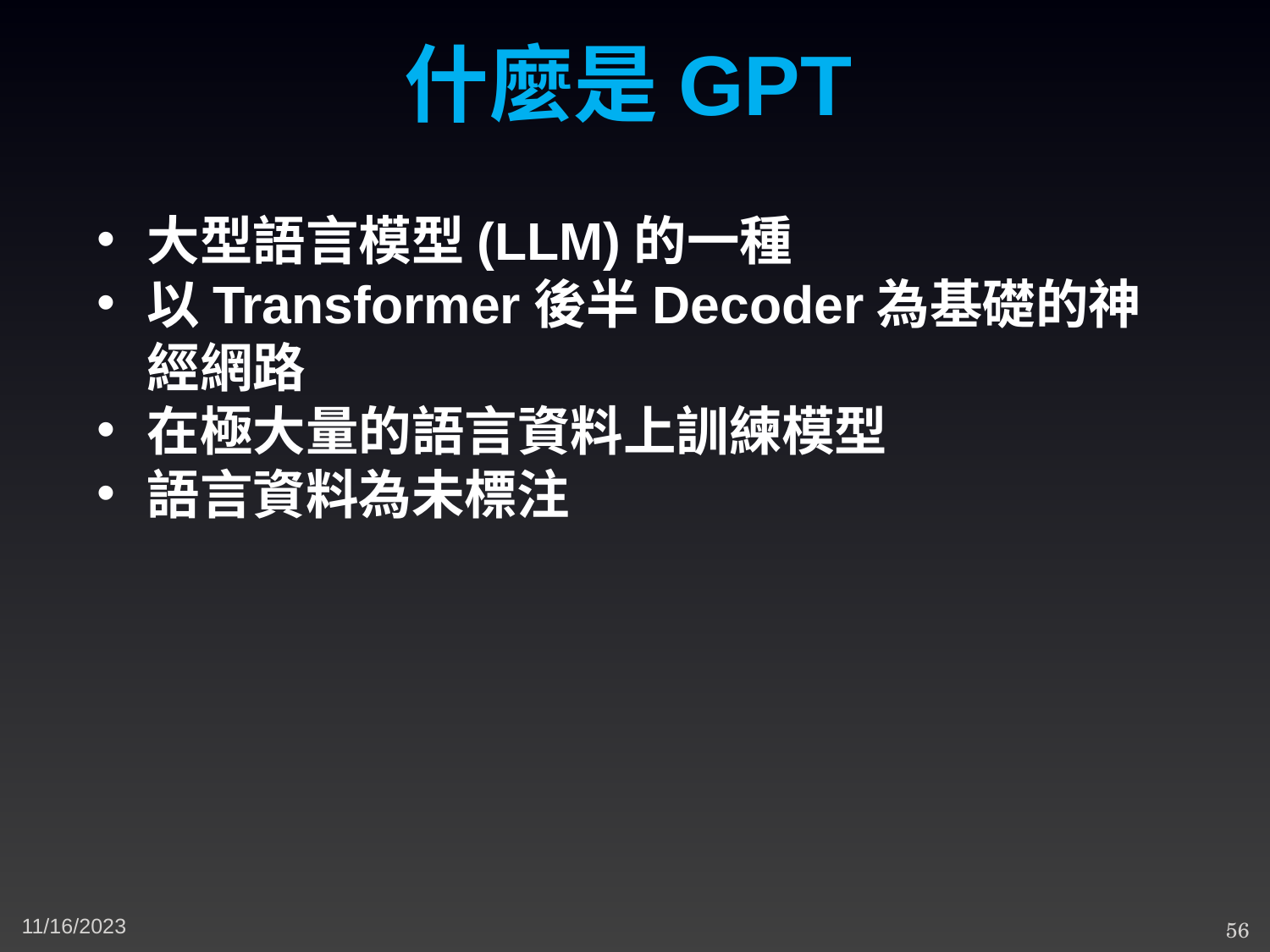

什麼是GPT
大型語言模型(LLM)的一種
以Transformer後半Decoder為基礎的神經網路
在極大量的語言資料上訓練模型
語言資料為未標注

11/16/2023
56